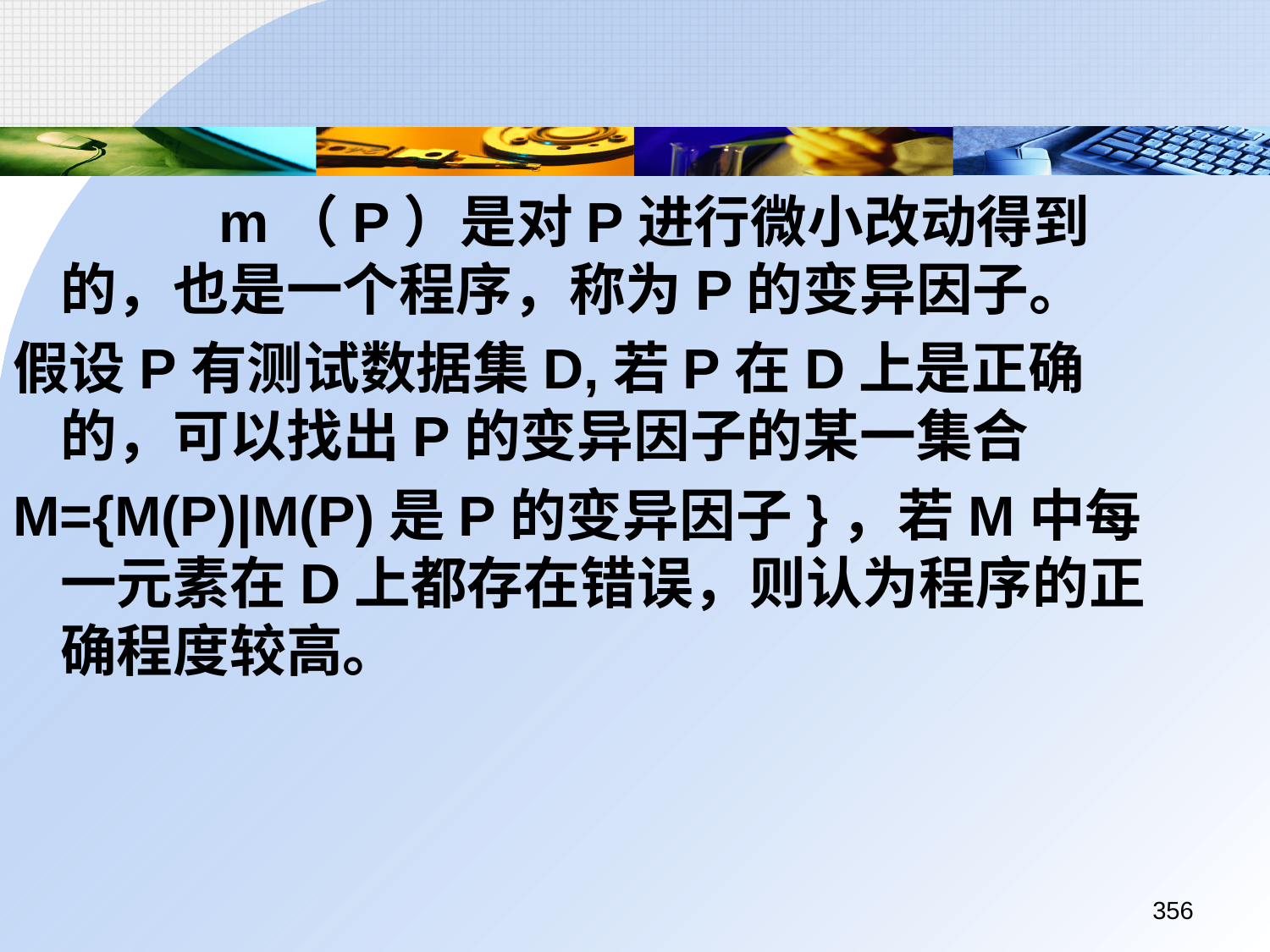

m（P）是对P进行微小改动得到的，也是一个程序，称为P的变异因子。
假设P有测试数据集D,若P在D上是正确的，可以找出P的变异因子的某一集合
M={M(P)|M(P)是P的变异因子}，若M中每一元素在D上都存在错误，则认为程序的正确程度较高。

356